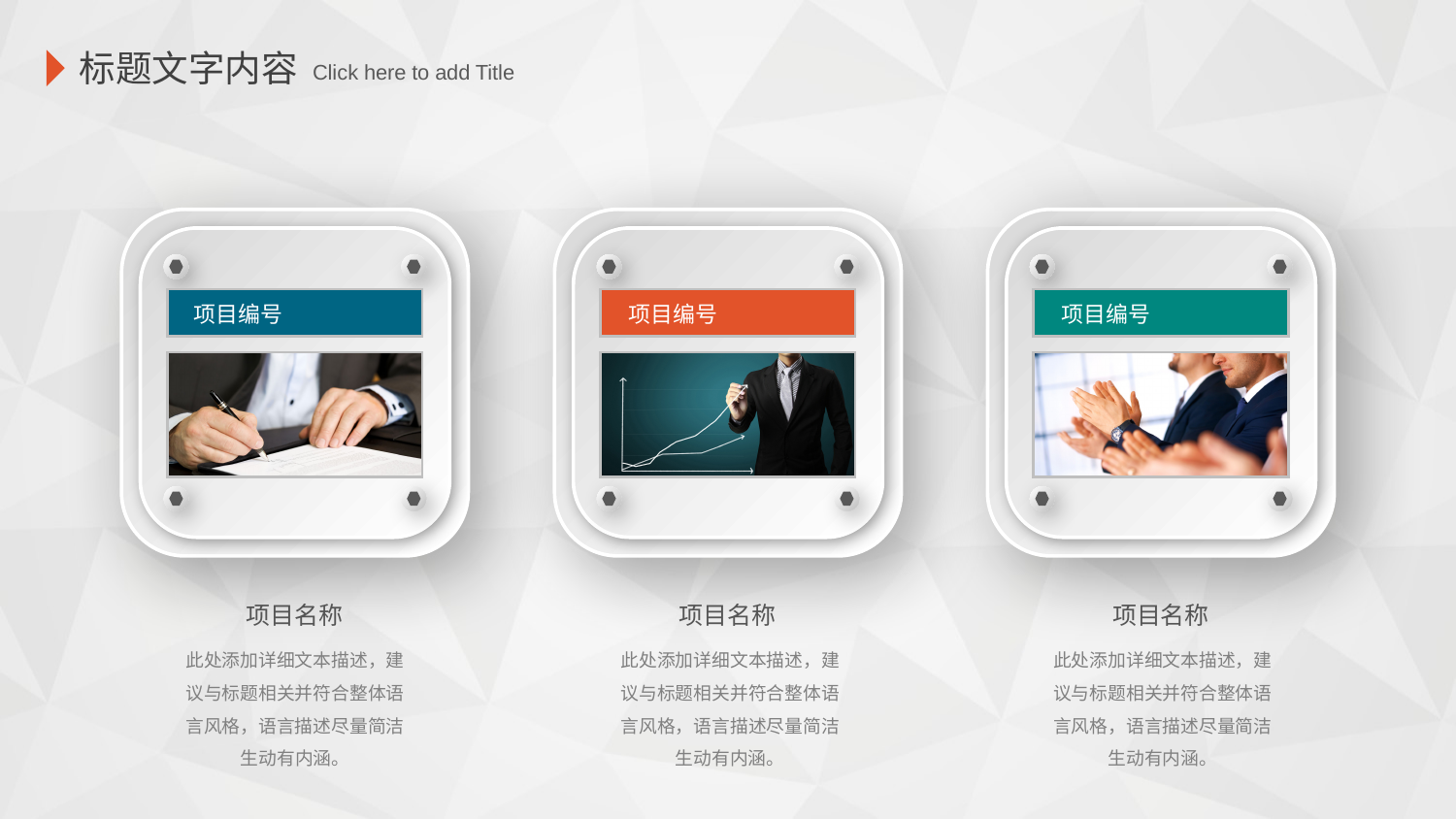

标题文字内容
  Click here to add Title

项目编号

项目编号

项目编号
项目名称
此处添加详细文本描述，建议与标题相关并符合整体语言风格，语言描述尽量简洁生动有内涵。
项目名称
此处添加详细文本描述，建议与标题相关并符合整体语言风格，语言描述尽量简洁生动有内涵。
项目名称
此处添加详细文本描述，建议与标题相关并符合整体语言风格，语言描述尽量简洁生动有内涵。